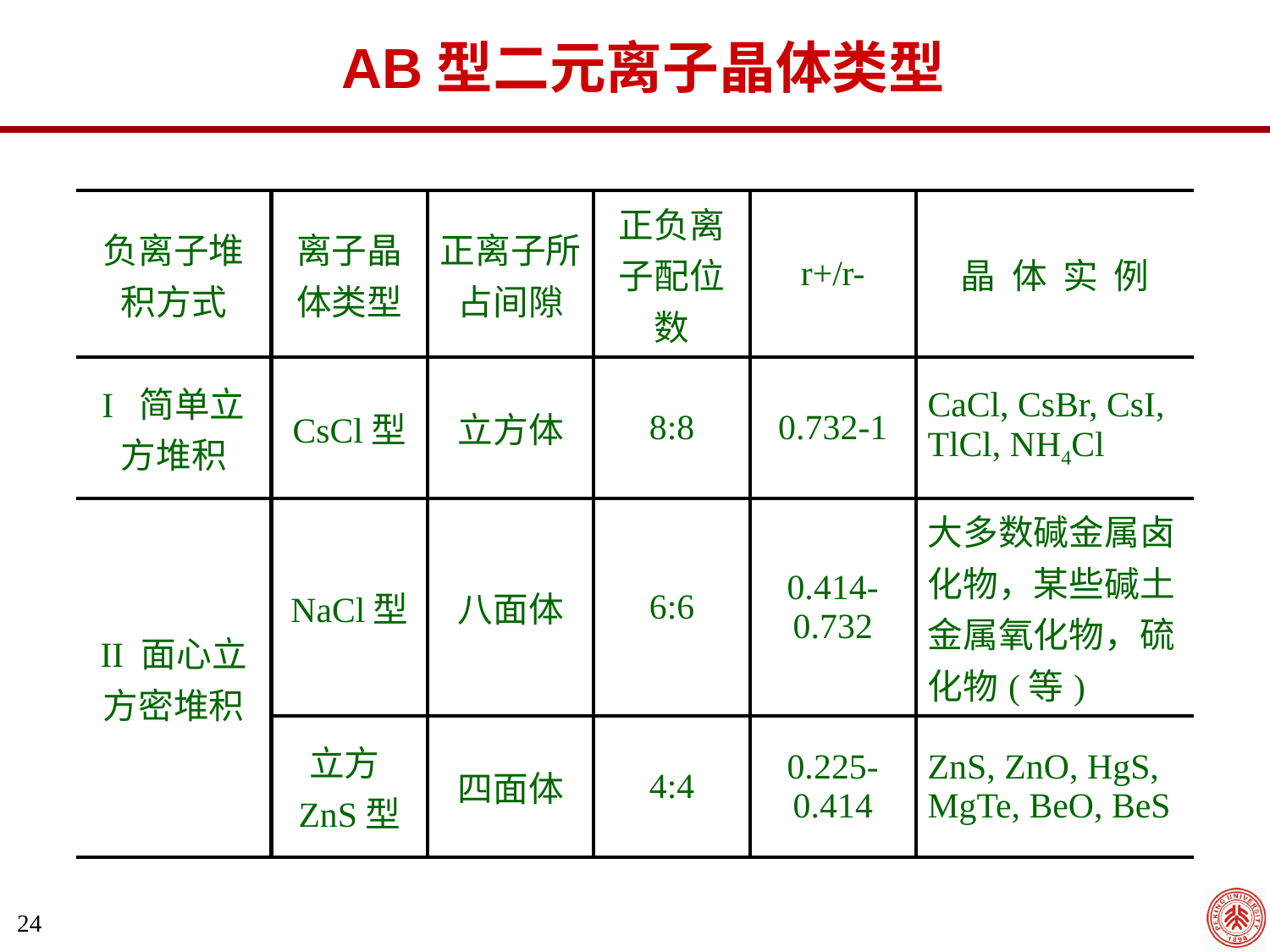

AB型二元离子晶体类型

| 负离子堆积方式 | 离子晶体类型 | 正离子所占间隙 | 正负离子配位数 | r+/r- | 晶 体 实 例 |
| --- | --- | --- | --- | --- | --- |
| I 简单立方堆积 | CsCl型 | 立方体 | 8:8 | 0.732-1 | CaCl, CsBr, CsI, TlCl, NH4Cl |
| II 面心立方密堆积 | NaCl型 | 八面体 | 6:6 | 0.414-0.732 | 大多数碱金属卤化物，某些碱土金属氧化物，硫化物(等) |
|  | 立方ZnS型 | 四面体 | 4:4 | 0.225-0.414 | ZnS, ZnO, HgS, MgTe, BeO, BeS |
24